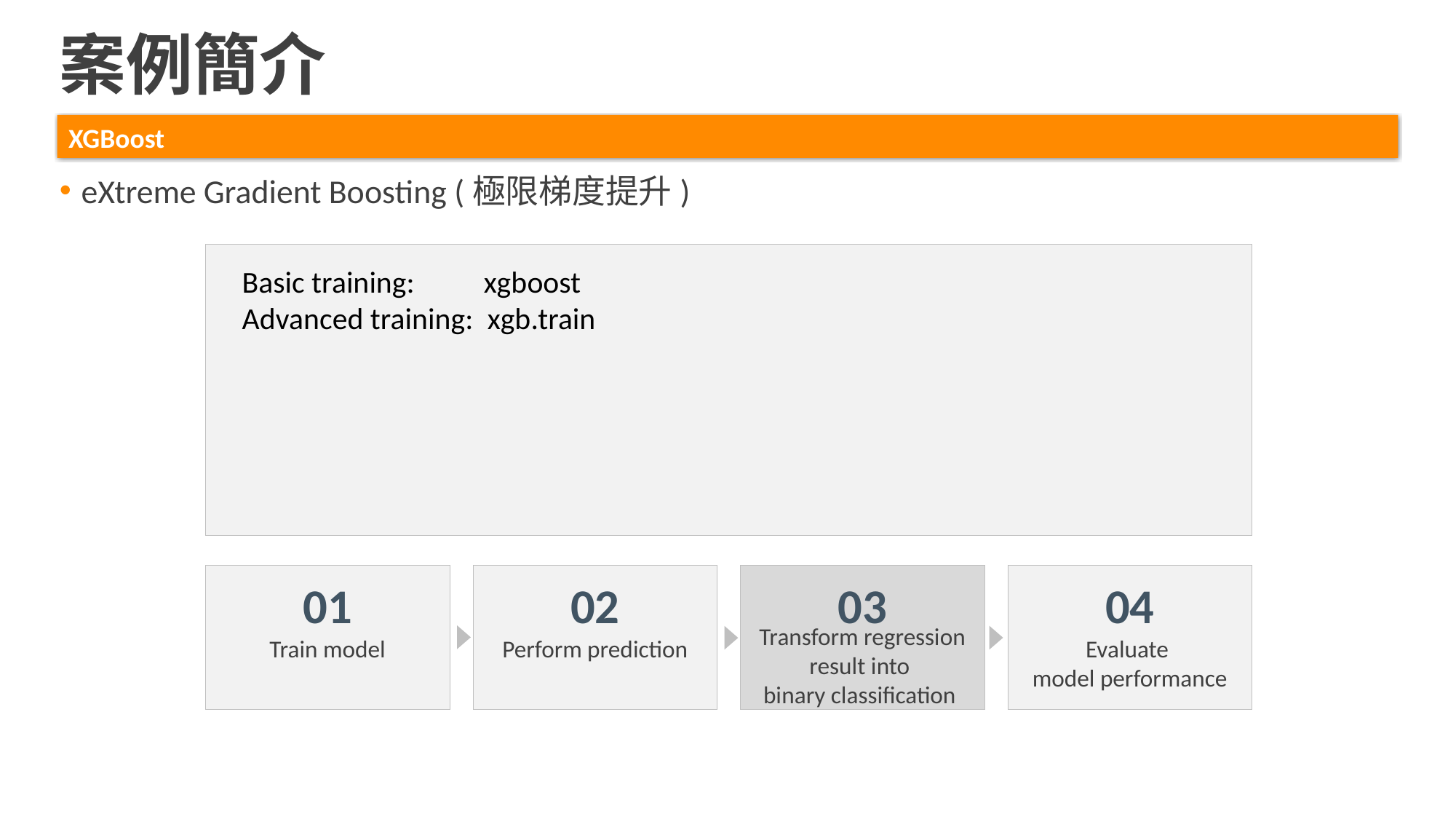

案例簡介

XGBoost
eXtreme Gradient Boosting (極限梯度提升)

Basic training:          xgboost
Advanced training:  xgb.train

03
Transform regression result into
binary classification
01
Train model
02
Perform prediction
04
Evaluate
model performance